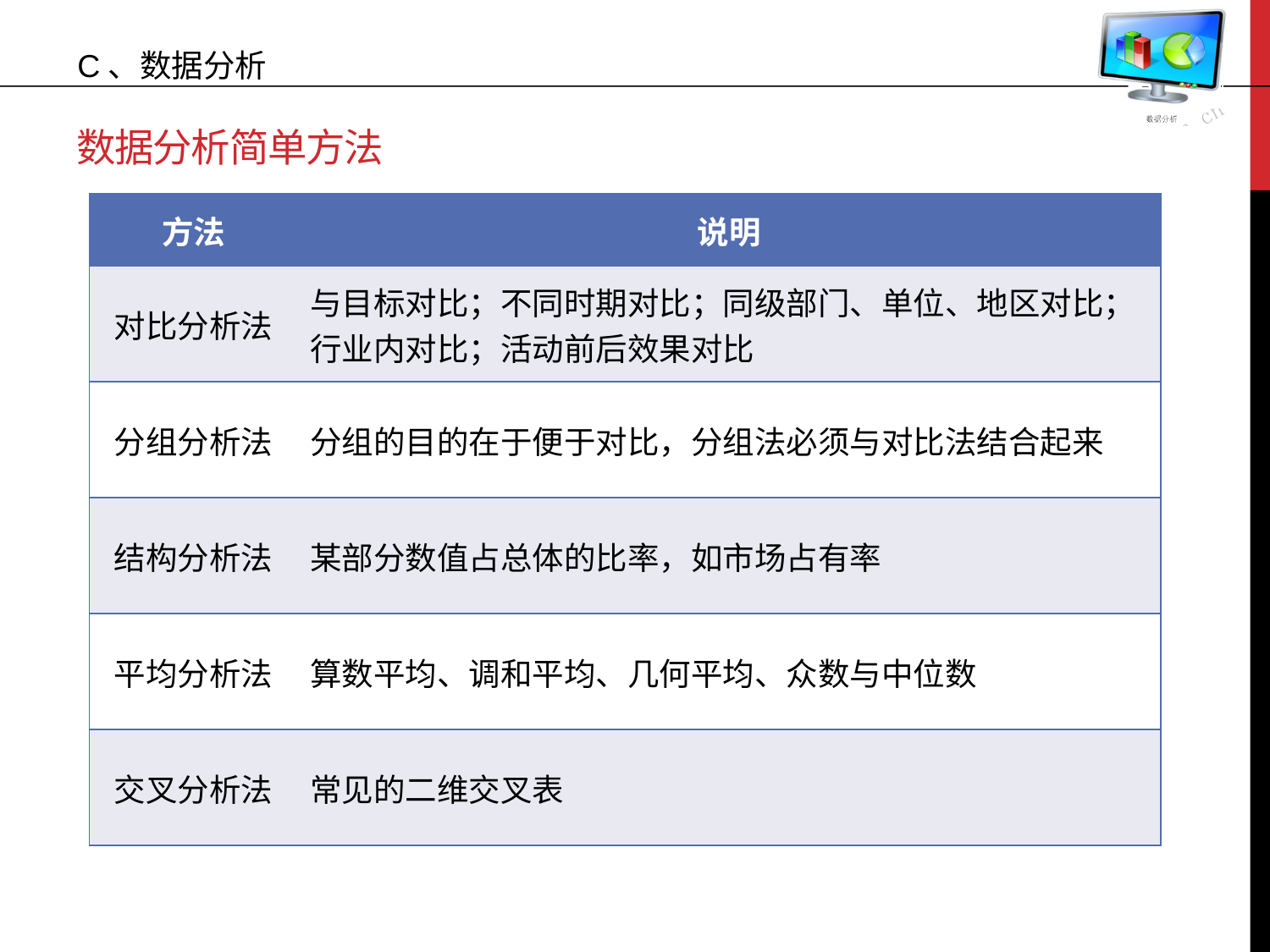

C、数据分析
# 数据分析简单方法
| 方法 | 说明 |
| --- | --- |
| 对比分析法 | 与目标对比；不同时期对比；同级部门、单位、地区对比；行业内对比；活动前后效果对比 |
| 分组分析法 | 分组的目的在于便于对比，分组法必须与对比法结合起来 |
| 结构分析法 | 某部分数值占总体的比率，如市场占有率 |
| 平均分析法 | 算数平均、调和平均、几何平均、众数与中位数 |
| 交叉分析法 | 常见的二维交叉表 |